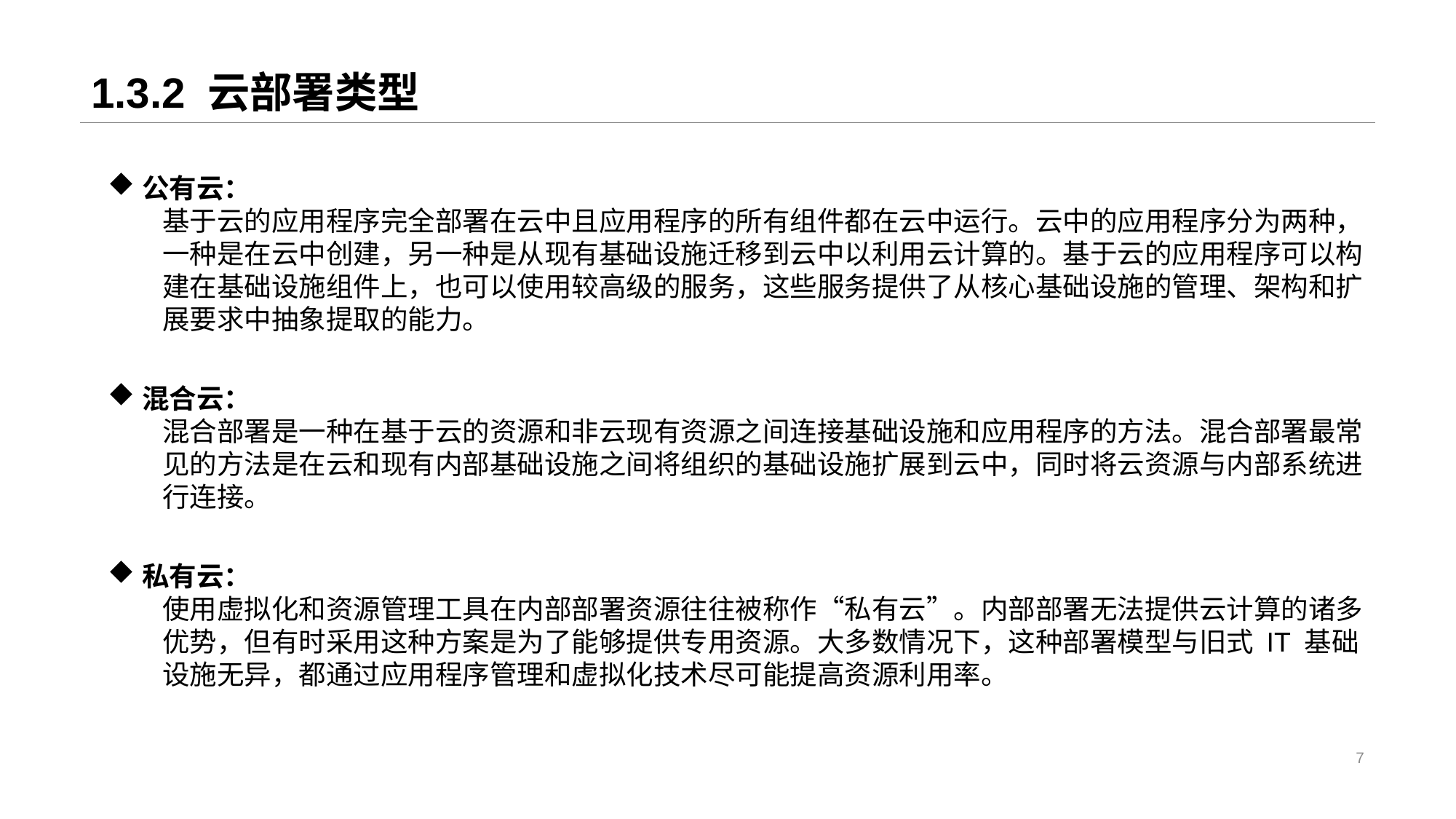

# 1.3.2 云部署类型
公有云：
基于云的应用程序完全部署在云中且应用程序的所有组件都在云中运行。云中的应用程序分为两种，一种是在云中创建，另一种是从现有基础设施迁移到云中以利用云计算的。基于云的应用程序可以构建在基础设施组件上，也可以使用较高级的服务，这些服务提供了从核心基础设施的管理、架构和扩展要求中抽象提取的能力。
混合云：
混合部署是一种在基于云的资源和非云现有资源之间连接基础设施和应用程序的方法。混合部署最常见的方法是在云和现有内部基础设施之间将组织的基础设施扩展到云中，同时将云资源与内部系统进行连接。
私有云：
使用虚拟化和资源管理工具在内部部署资源往往被称作“私有云”。内部部署无法提供云计算的诸多优势，但有时采用这种方案是为了能够提供专用资源。大多数情况下，这种部署模型与旧式 IT 基础设施无异，都通过应用程序管理和虚拟化技术尽可能提高资源利用率。
7